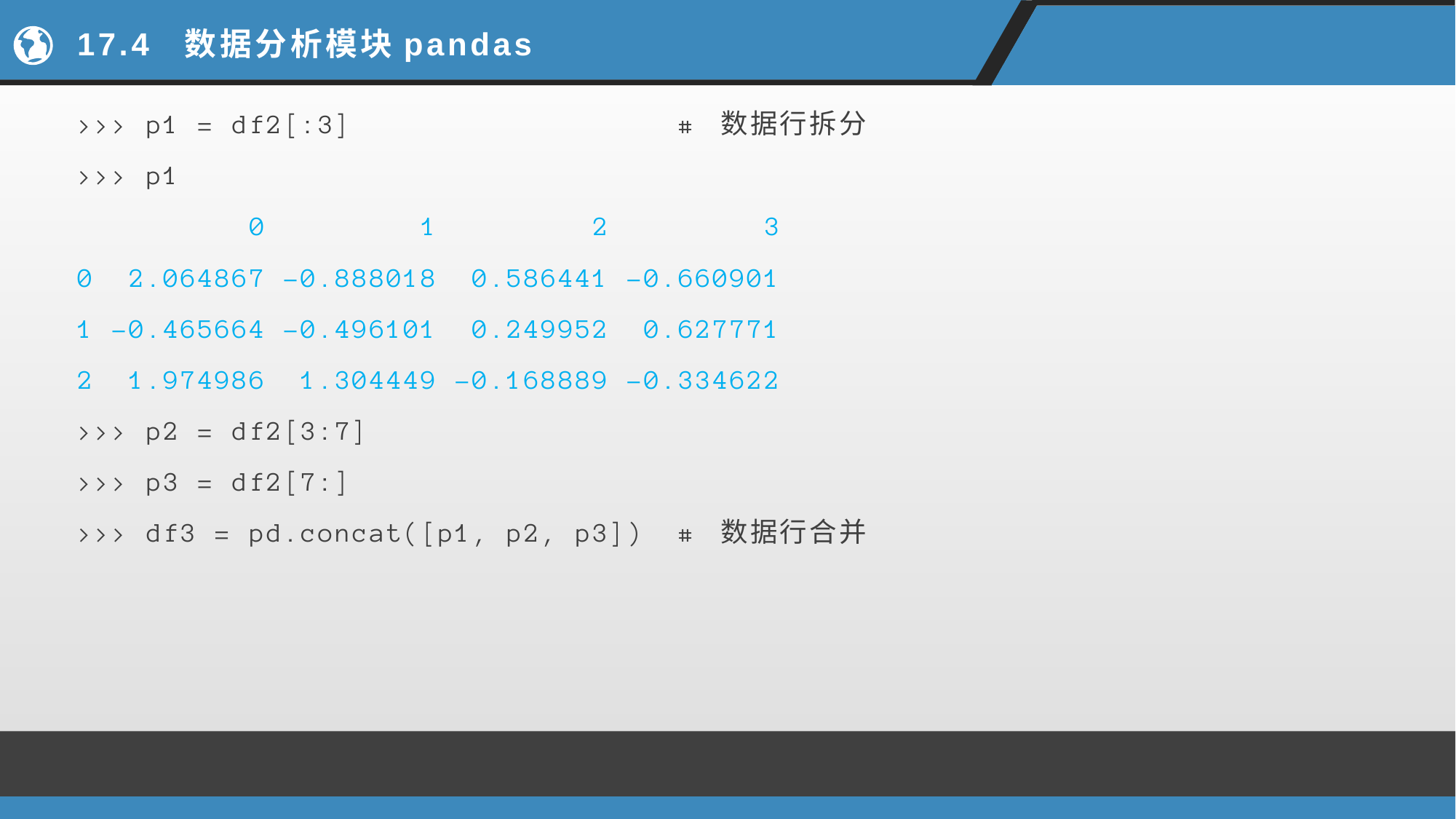

# 17.4  数据分析模块pandas

>>> p1 = df2[:3]                   # 数据行拆分
>>> p1
          0         1         2         3
0  2.064867 -0.888018  0.586441 -0.660901
1 -0.465664 -0.496101  0.249952  0.627771
2  1.974986  1.304449 -0.168889 -0.334622
>>> p2 = df2[3:7]
>>> p3 = df2[7:]
>>> df3 = pd.concat([p1, p2, p3])  # 数据行合并